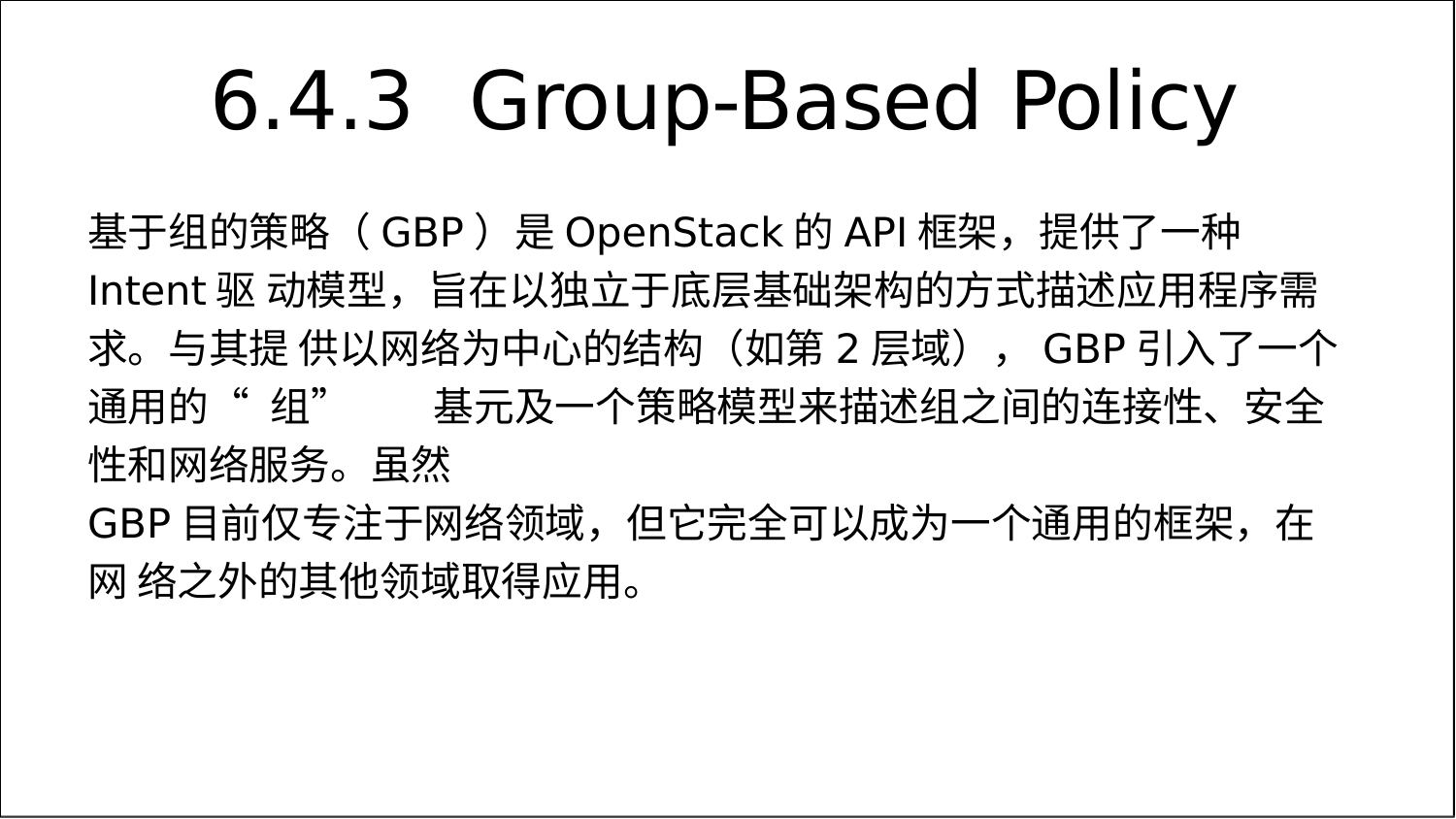

# 6.4.3	Group-Based Policy
基于组的策略（GBP）是OpenStack的API框架，提供了一种Intent驱 动模型，旨在以独立于底层基础架构的方式描述应用程序需求。与其提 供以网络为中心的结构（如第2层域），GBP引入了一个通用的“组”  基元及一个策略模型来描述组之间的连接性、安全性和网络服务。虽然
GBP目前仅专注于网络领域，但它完全可以成为一个通用的框架，在网 络之外的其他领域取得应用。